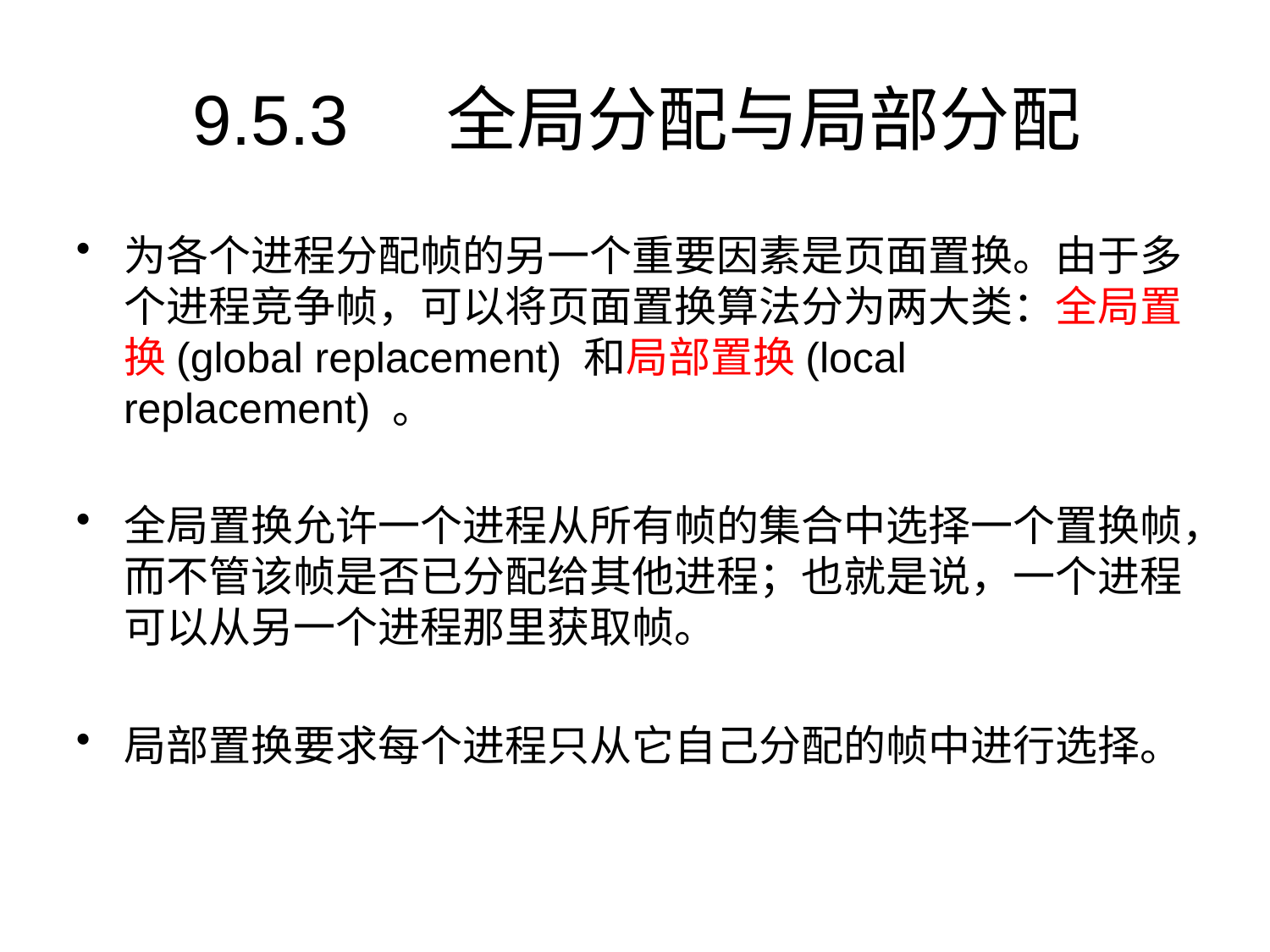

# 9.5.3	全局分配与局部分配
为各个进程分配帧的另一个重要因素是页面置换。由于多个进程竞争帧，可以将页面置换算法分为两大类：全局置换(global replacement) 和局部置换(local replacement) 。

全局置换允许一个进程从所有帧的集合中选择一个置换帧，而不管该帧是否已分配给其他进程；也就是说，一个进程可以从另一个进程那里获取帧。

局部置换要求每个进程只从它自己分配的帧中进行选择。